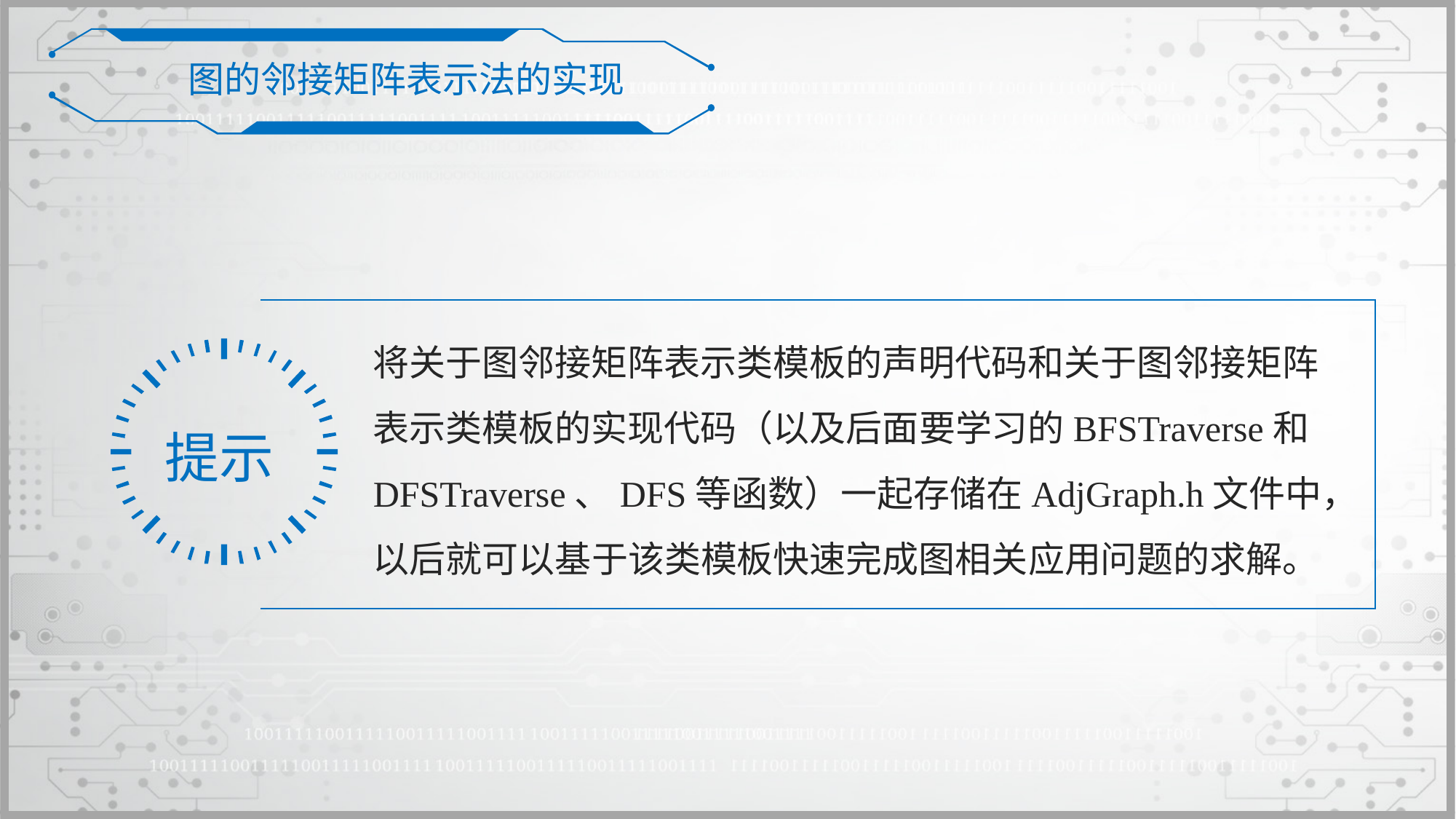

图的邻接矩阵表示法的实现

将关于图邻接矩阵表示类模板的声明代码和关于图邻接矩阵表示类模板的实现代码（以及后面要学习的BFSTraverse和DFSTraverse、DFS等函数）一起存储在AdjGraph.h文件中，以后就可以基于该类模板快速完成图相关应用问题的求解。

提示